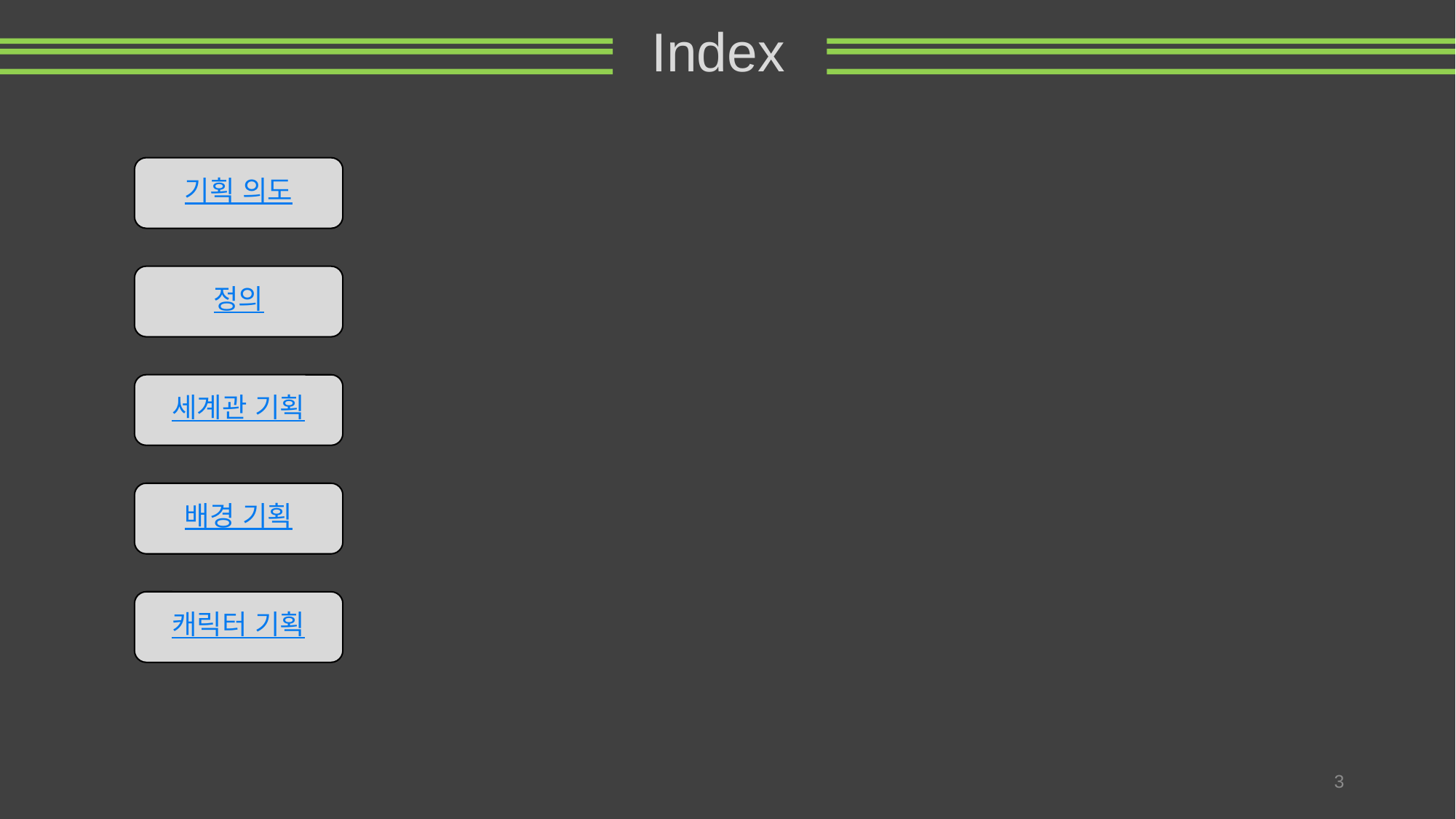

Index

기획 의도
정의
세계관 기획
배경 기획
캐릭터 기획
3